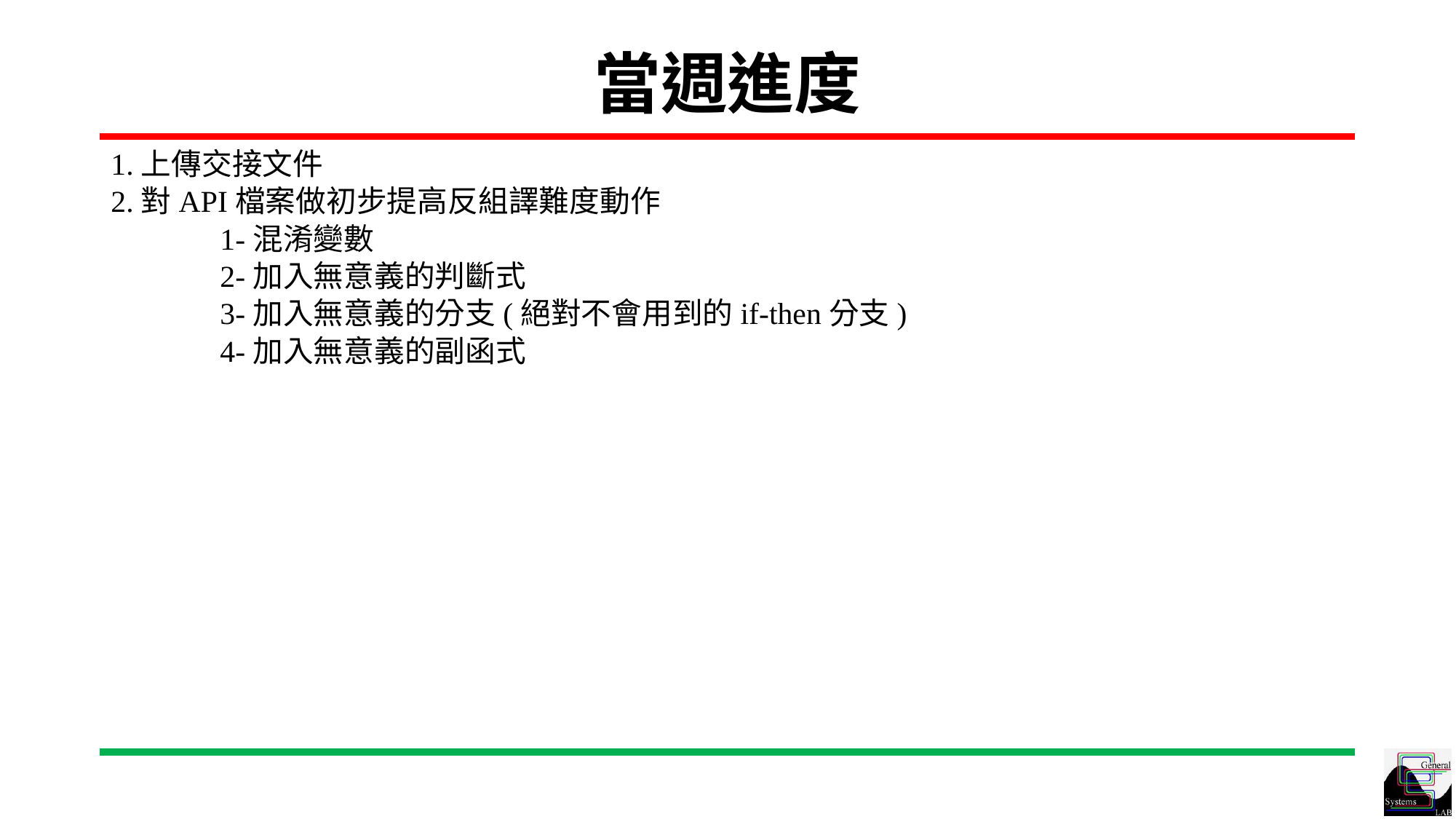

# 當週進度

1.上傳交接文件
2.對API檔案做初步提高反組譯難度動作
	1-混淆變數
	2-加入無意義的判斷式
	3-加入無意義的分支(絕對不會用到的if-then分支)
	4-加入無意義的副函式